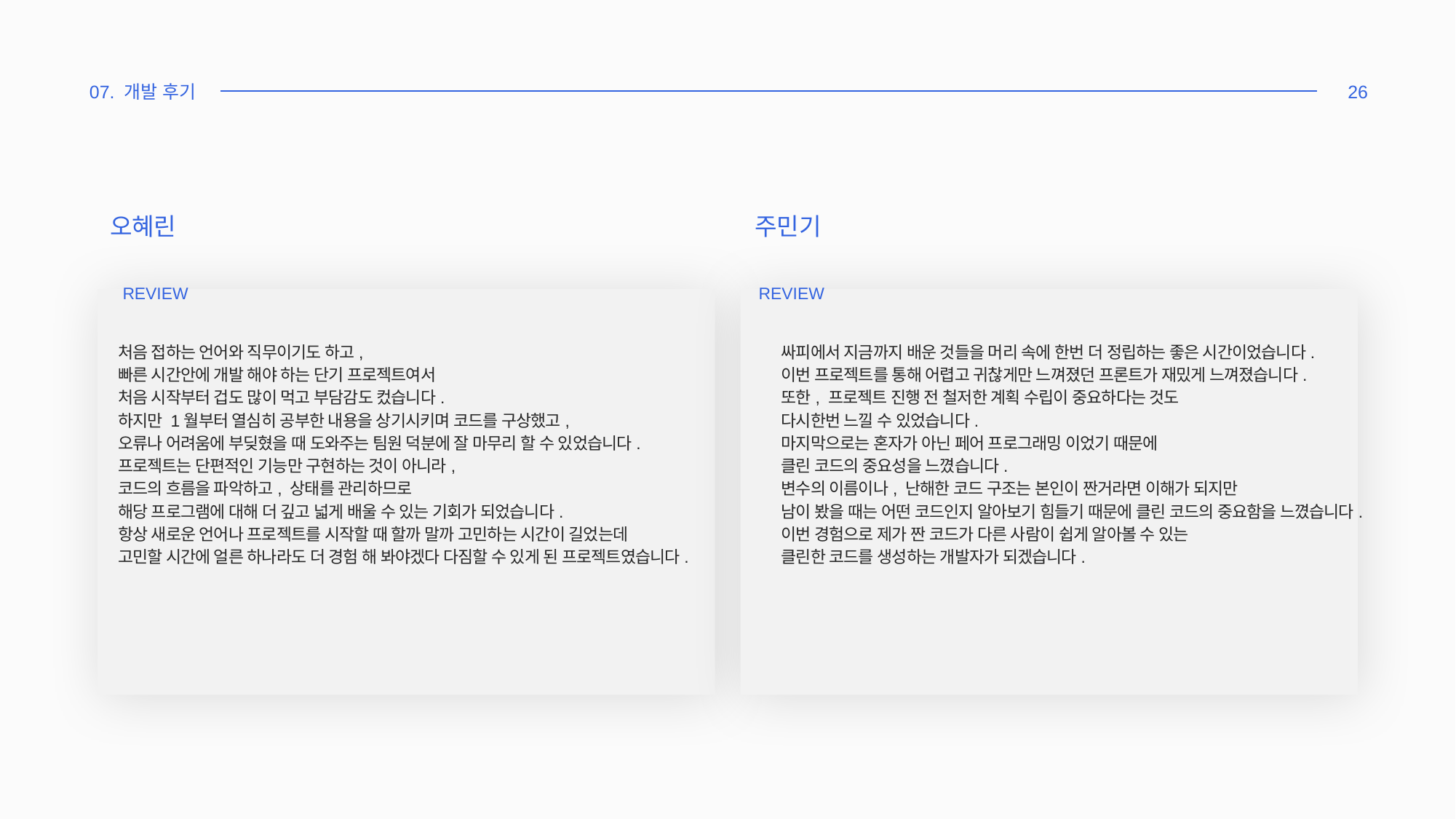

07. 개발 후기
26
오혜린
주민기
REVIEW
REVIEW

처음 접하는 언어와 직무이기도 하고,
빠른 시간안에 개발 해야 하는 단기 프로젝트여서
처음 시작부터 겁도 많이 먹고 부담감도 컸습니다.
하지만 1월부터 열심히 공부한 내용을 상기시키며 코드를 구상했고,
오류나 어려움에 부딪혔을 때 도와주는 팀원 덕분에 잘 마무리 할 수 있었습니다.
프로젝트는 단편적인 기능만 구현하는 것이 아니라,
코드의 흐름을 파악하고, 상태를 관리하므로
해당 프로그램에 대해 더 깊고 넓게 배울 수 있는 기회가 되었습니다.
항상 새로운 언어나 프로젝트를 시작할 때 할까 말까 고민하는 시간이 길었는데
고민할 시간에 얼른 하나라도 더 경험 해 봐야겠다 다짐할 수 있게 된 프로젝트였습니다.

싸피에서 지금까지 배운 것들을 머리 속에 한번 더 정립하는 좋은 시간이었습니다.
이번 프로젝트를 통해 어렵고 귀찮게만 느껴졌던 프론트가 재밌게 느껴졌습니다.
또한, 프로젝트 진행 전 철저한 계획 수립이 중요하다는 것도
다시한번 느낄 수 있었습니다.
마지막으로는 혼자가 아닌 페어 프로그래밍 이었기 때문에
클린 코드의 중요성을 느꼈습니다.
변수의 이름이나, 난해한 코드 구조는 본인이 짠거라면 이해가 되지만
남이 봤을 때는 어떤 코드인지 알아보기 힘들기 때문에 클린 코드의 중요함을 느꼈습니다.
이번 경험으로 제가 짠 코드가 다른 사람이 쉽게 알아볼 수 있는
클린한 코드를 생성하는 개발자가 되겠습니다.